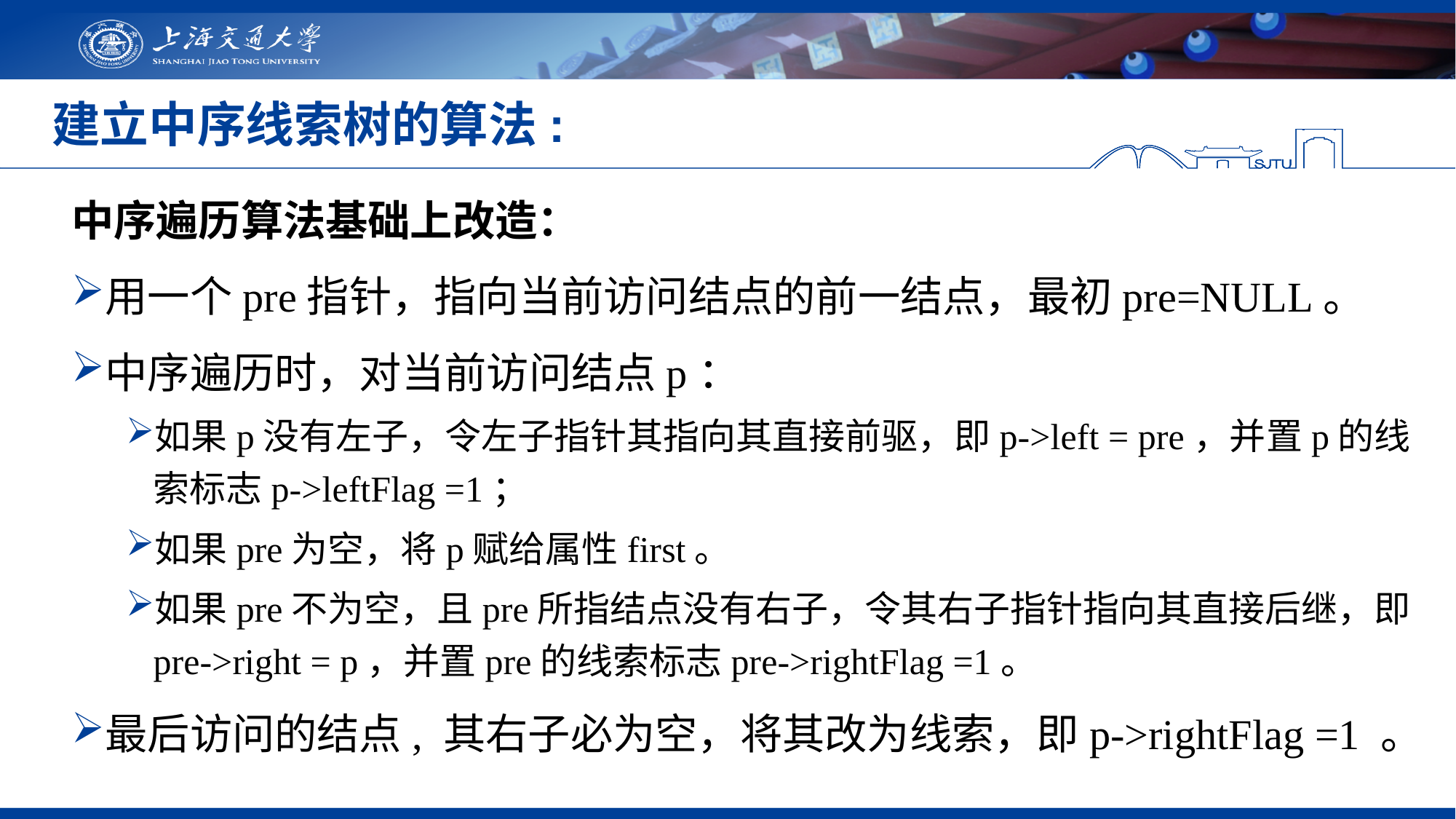

# 建立中序线索树的算法:
中序遍历算法基础上改造：
用一个pre指针，指向当前访问结点的前一结点，最初pre=NULL。
中序遍历时，对当前访问结点p：
如果p没有左子，令左子指针其指向其直接前驱，即p->left = pre，并置p的线索标志p->leftFlag =1；
如果pre为空，将p赋给属性first。
如果pre不为空，且pre所指结点没有右子，令其右子指针指向其直接后继，即pre->right = p，并置pre的线索标志pre->rightFlag =1。
最后访问的结点, 其右子必为空，将其改为线索，即p->rightFlag =1 。